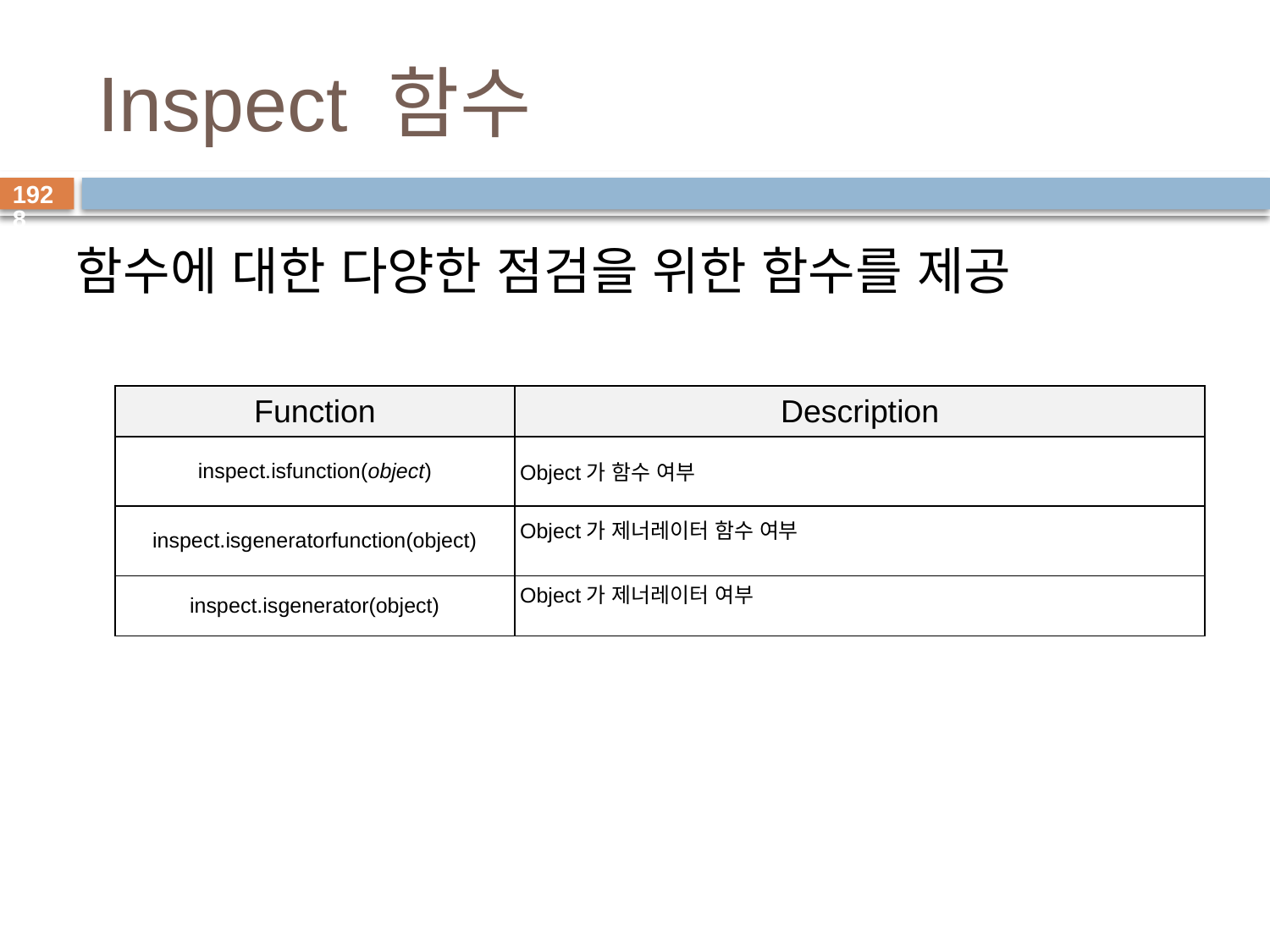

# Inspect 함수
1928
함수에 대한 다양한 점검을 위한 함수를 제공
| Function | Description |
| --- | --- |
| inspect.isfunction(object) | Object가 함수 여부 |
| inspect.isgeneratorfunction(object) | Object가 제너레이터 함수 여부 |
| inspect.isgenerator(object) | Object가 제너레이터 여부 |